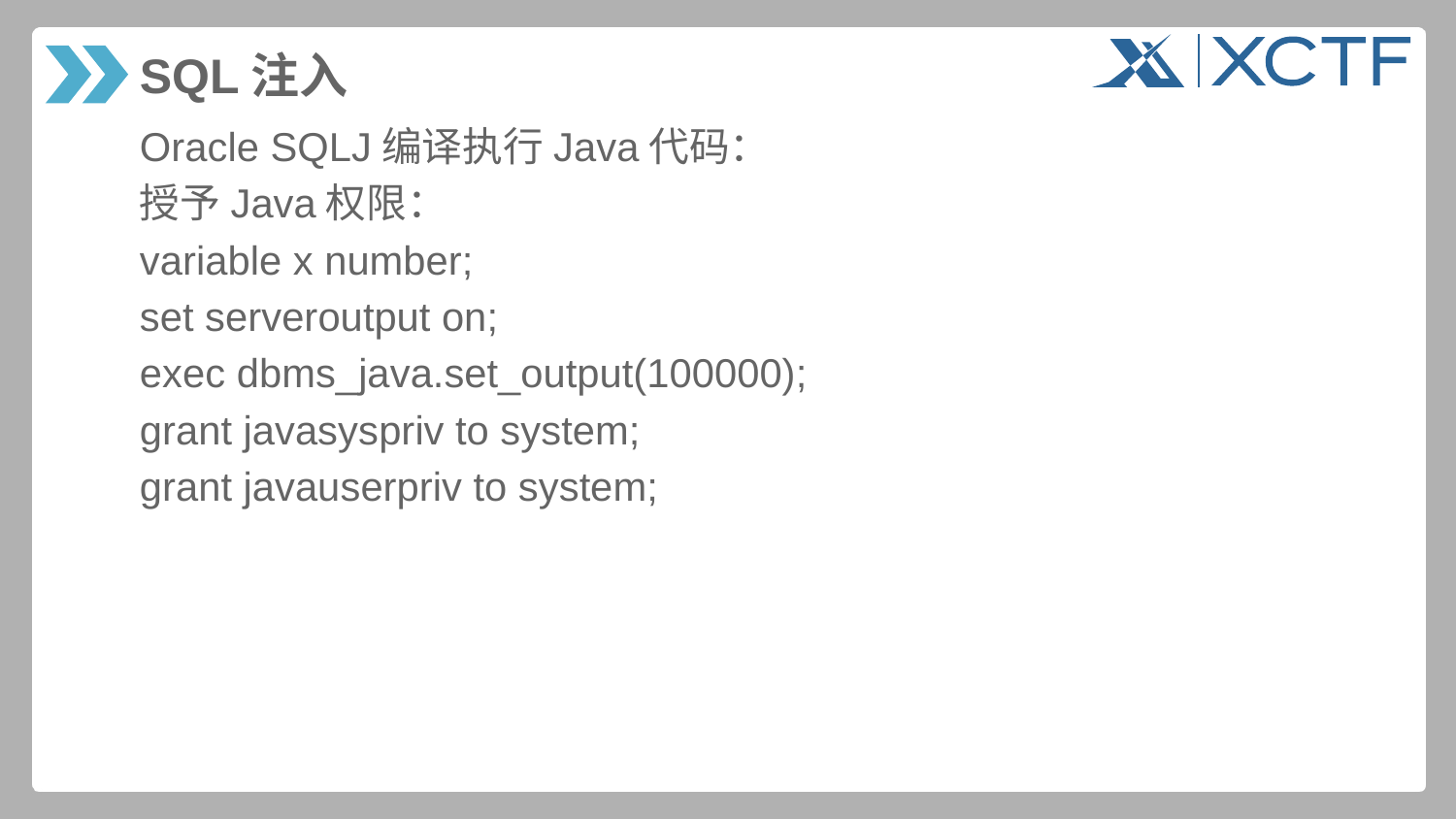

# SQL注入
Oracle SQLJ编译执行Java代码：
授予Java权限：
variable x number;
set serveroutput on;
exec dbms_java.set_output(100000);
grant javasyspriv to system;
grant javauserpriv to system;